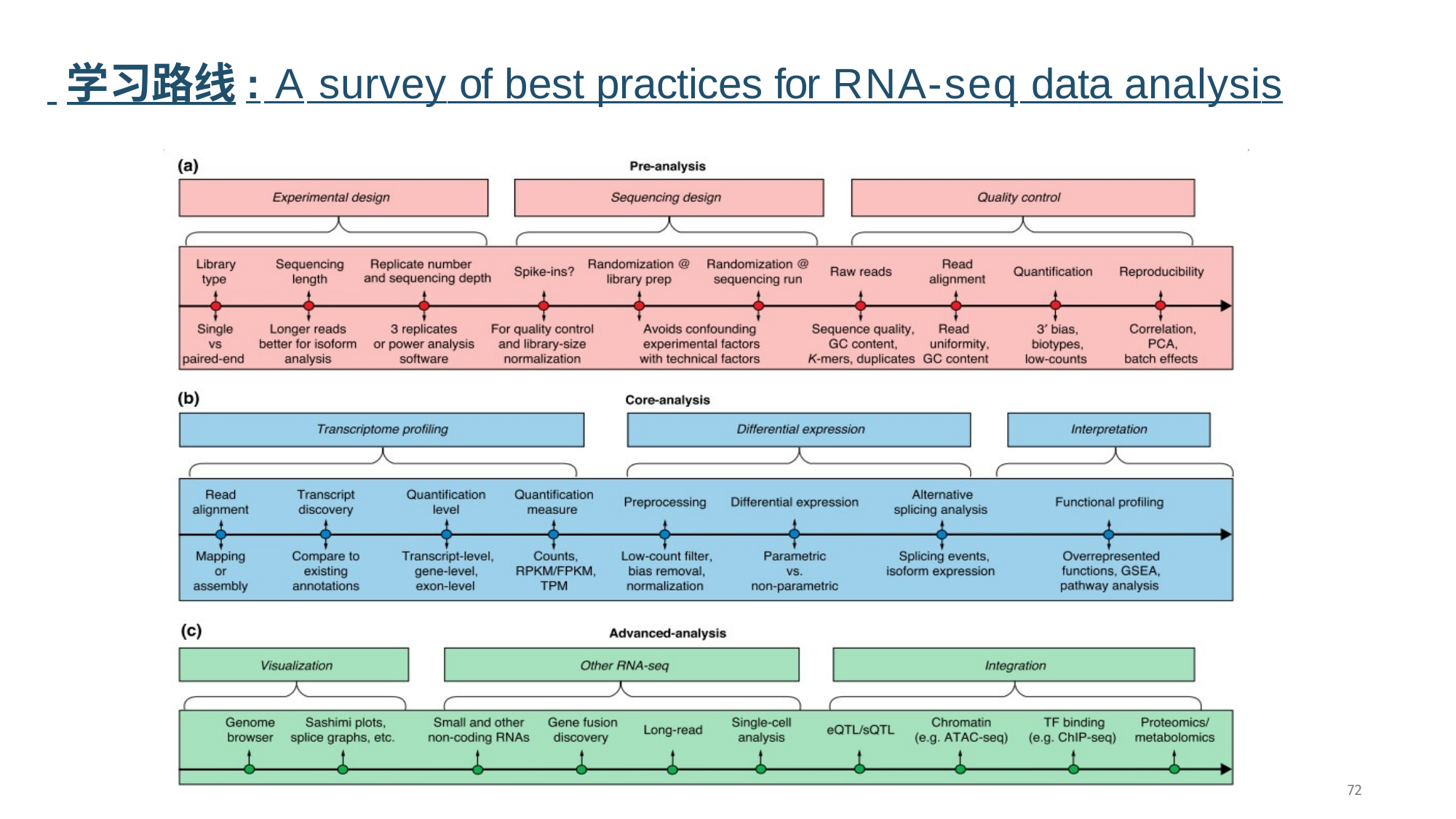

# 学习路线: A survey of best practices for RNA-seq data analysis

72